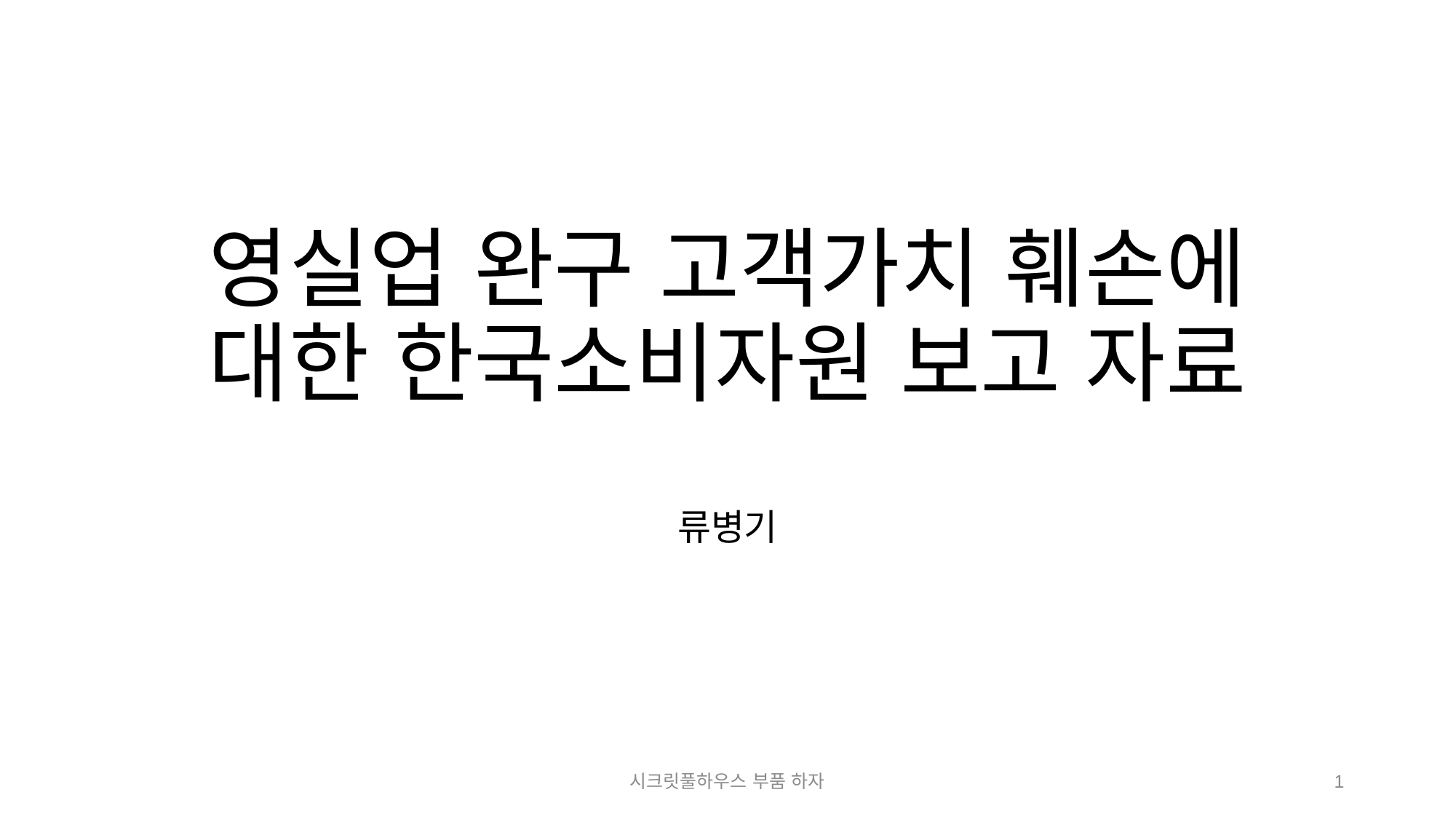

# 영실업 완구 고객가치 훼손에 대한 한국소비자원 보고 자료
류병기
시크릿풀하우스 부품 하자
1